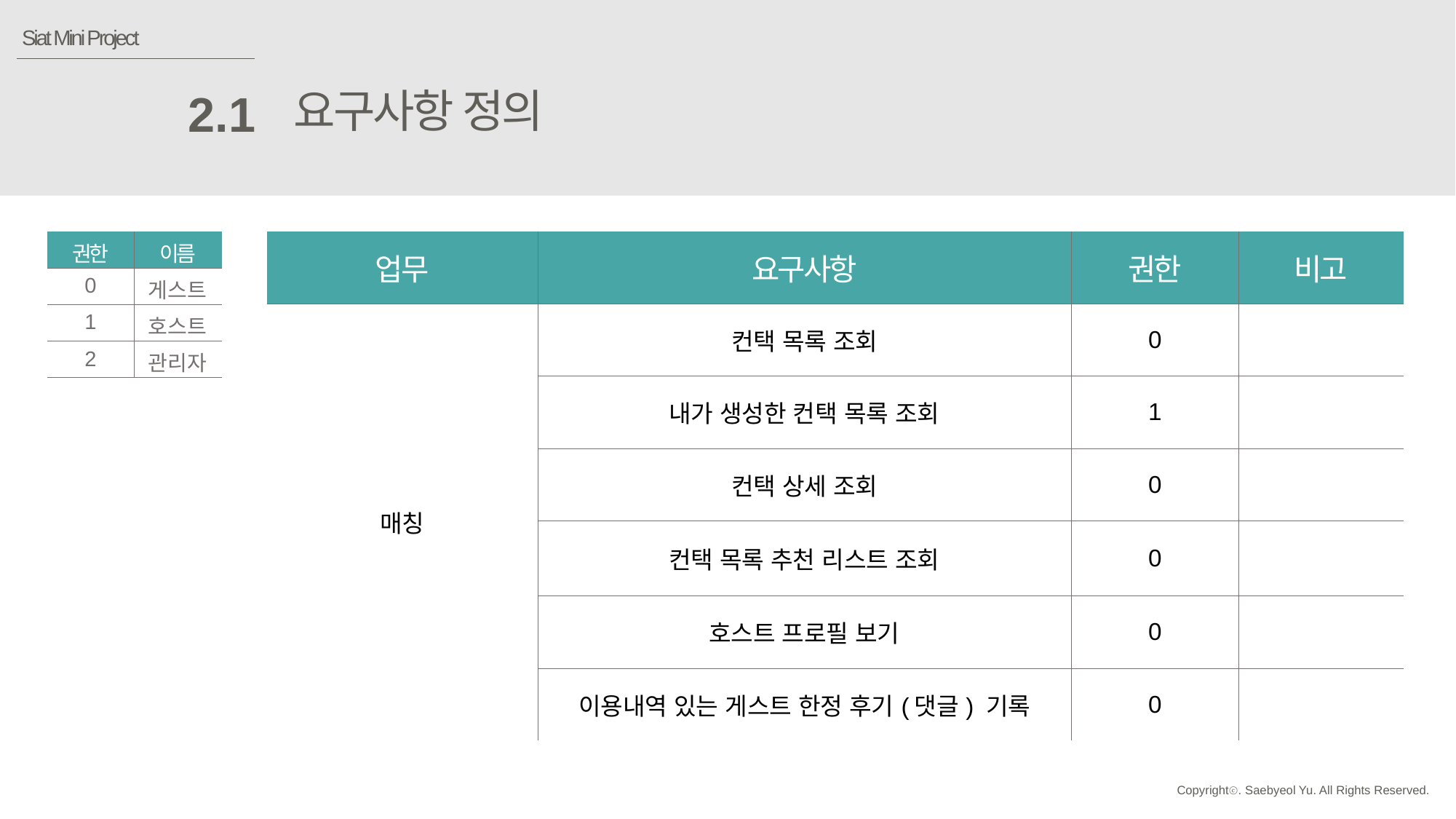

Siat Mini Project
요구사항 정의
2.1

| 권한 | 이름 |
| --- | --- |
| 0 | 게스트 |
| 1 | 호스트 |
| 2 | 관리자 |
| 업무 | 요구사항 | 권한 | 비고 |
| --- | --- | --- | --- |
| 매칭 | 컨택 목록 조회 | 0 |  |
| 어학(외국어) | 내가 생성한 컨택 목록 조회 | 1 |  |
| 디자인 | 컨택 상세 조회 | 0 |  |
| 디자인 | 컨택 목록 추천 리스트 조회 | 0 |  |
| IT·컴퓨터 | 호스트 프로필 보기 | 0 |  |
| IT·컴퓨터 | 이용내역 있는 게스트 한정 후기(댓글) 기록 | 0 |  |